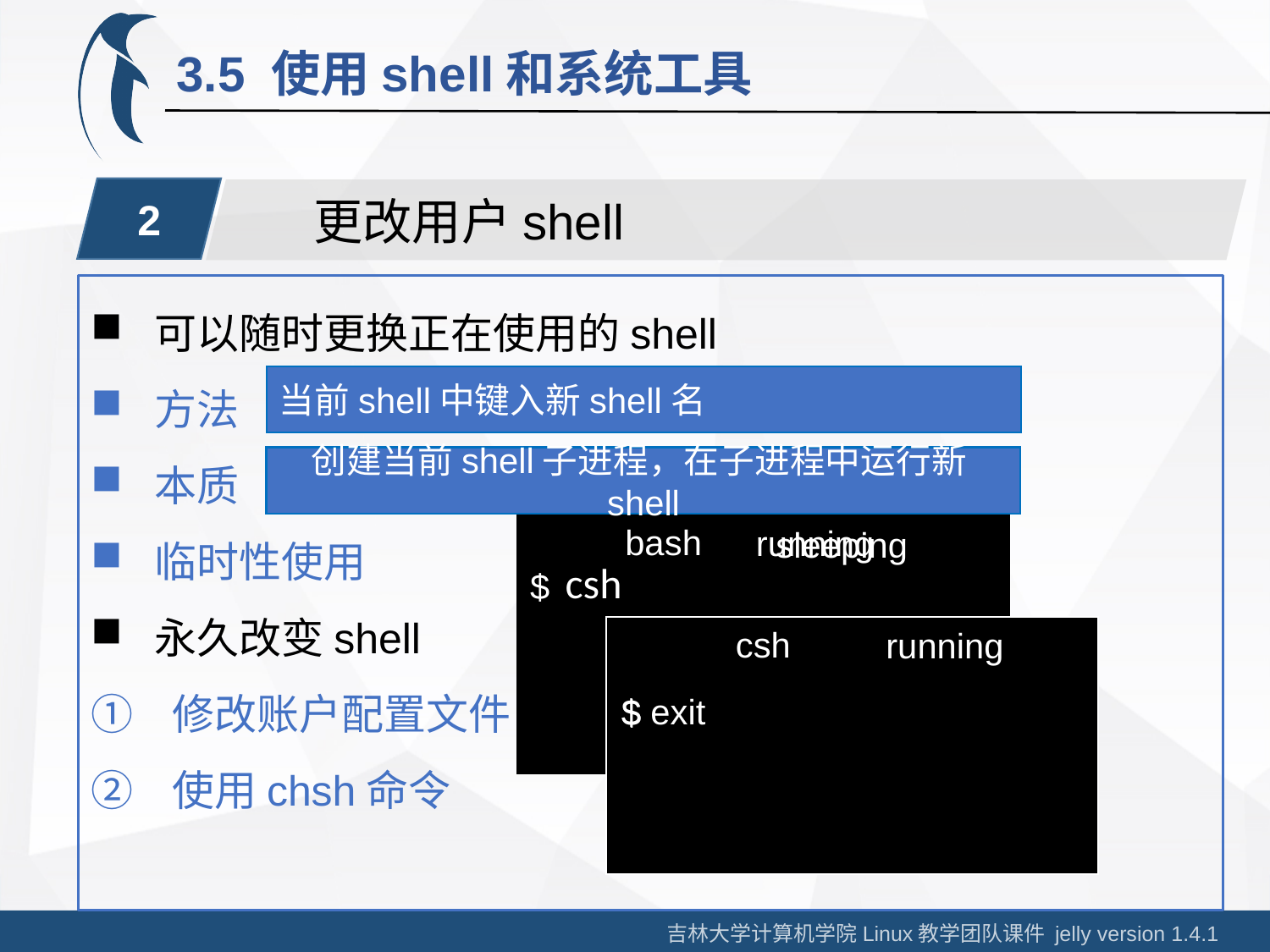

3.5 使用shell和系统工具
2
更改用户shell
可以随时更换正在使用的shell
方法
本质
临时性使用
永久改变shell
①   修改账户配置文件
②   使用chsh命令

当前shell中键入新shell名
创建当前shell子进程，在子进程中运行新shell
bash
running

sleeping
csh
$
csh

running
$ exit
$